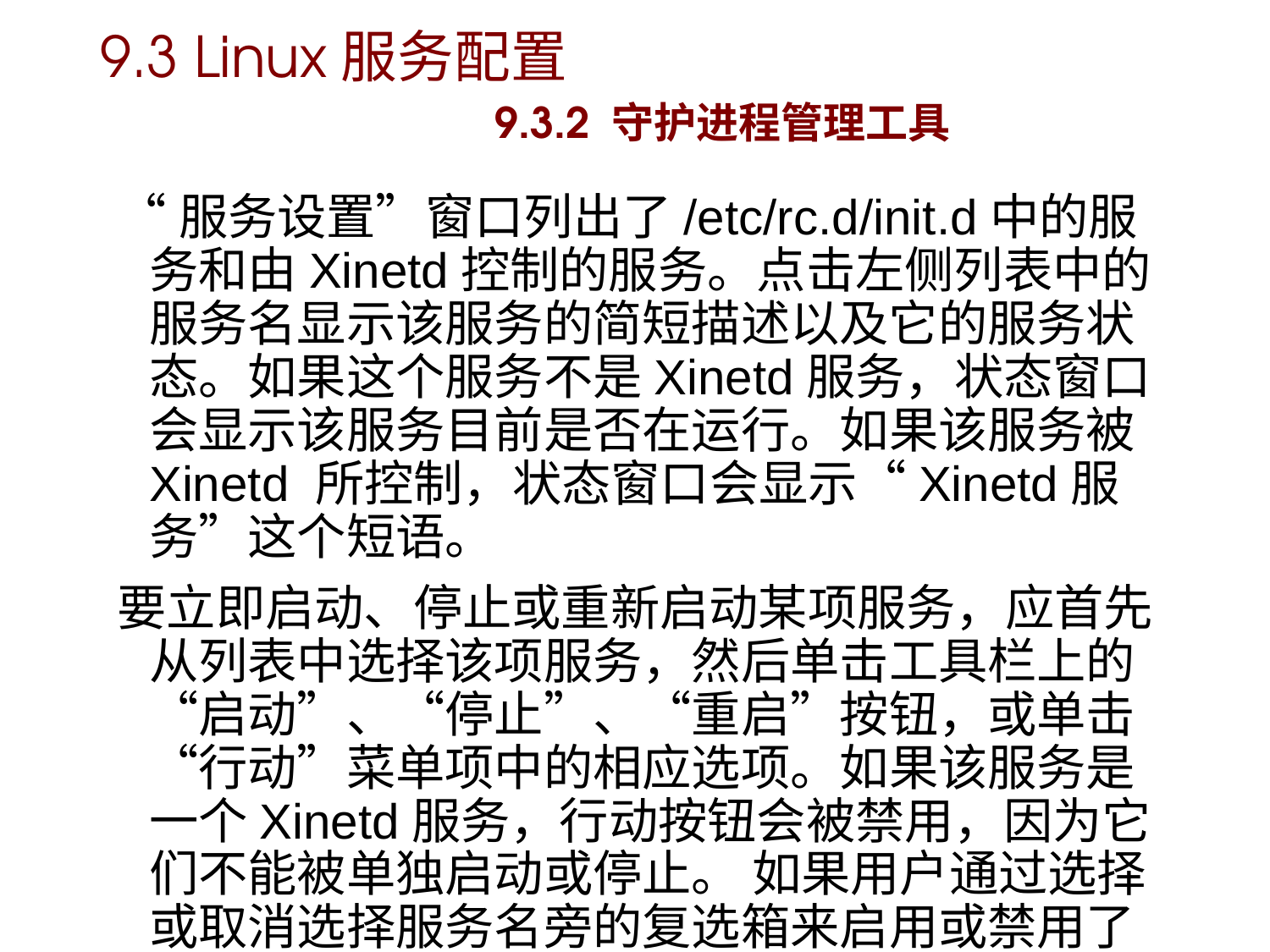

# 9.3 Linux服务配置 9.3.2 守护进程管理工具
“服务设置”窗口列出了/etc/rc.d/init.d中的服务和由Xinetd控制的服务。点击左侧列表中的服务名显示该服务的简短描述以及它的服务状态。如果这个服务不是Xinetd服务，状态窗口会显示该服务目前是否在运行。如果该服务被Xinetd 所控制，状态窗口会显示“Xinetd服务”这个短语。
要立即启动、停止或重新启动某项服务，应首先从列表中选择该项服务，然后单击工具栏上的“启动”、“停止”、“重启”按钮，或单击“行动”菜单项中的相应选项。如果该服务是一个Xinetd服务，行动按钮会被禁用，因为它们不能被单独启动或停止。 如果用户通过选择或取消选择服务名旁的复选箱来启用或禁用了Xinetd服务，则必须从下拉菜单中选择“文件”→“保存改变”来重新启动Xinetd，并立即启用或禁用被改变的Xinetd 服务。